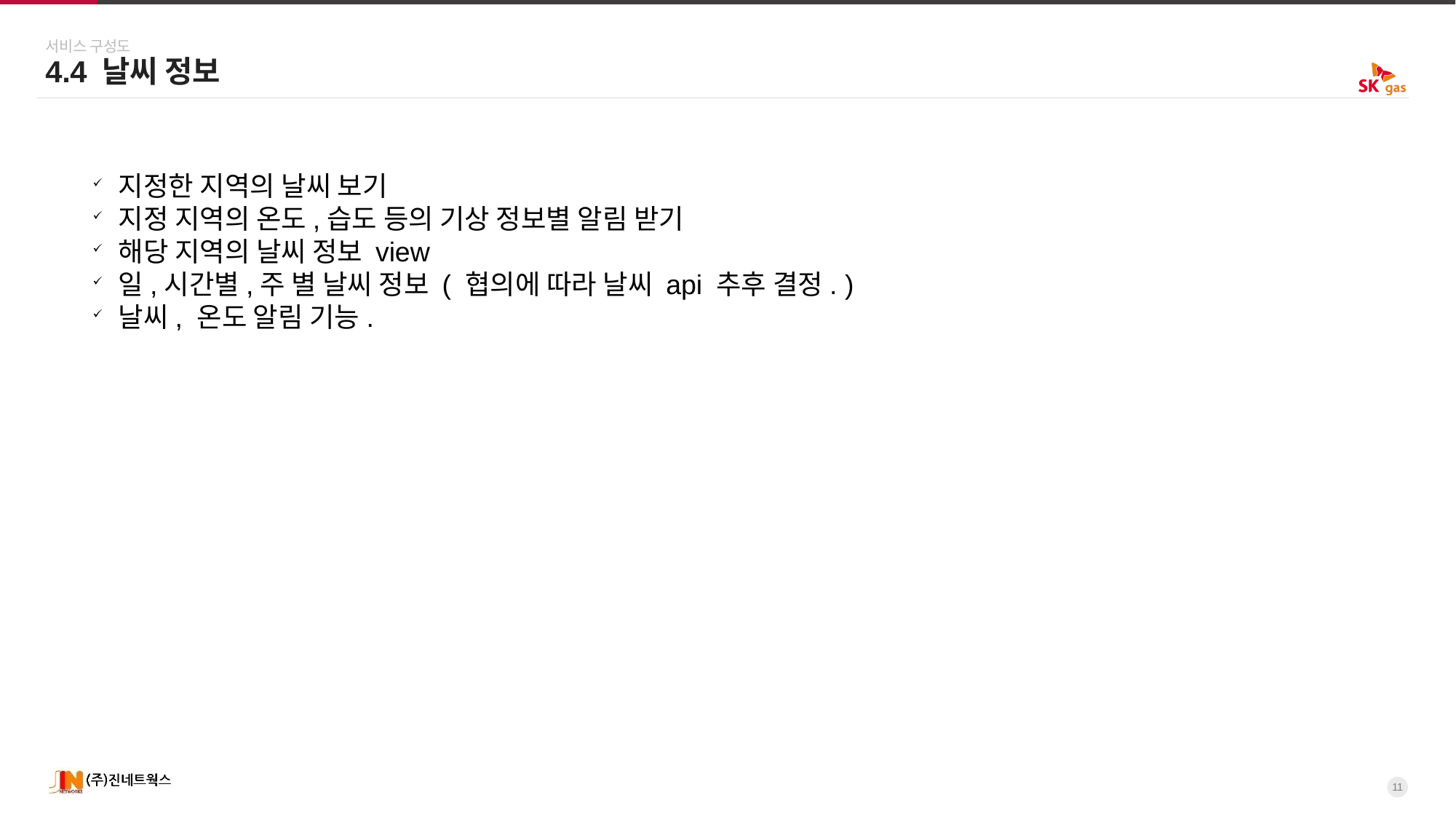

서비스 구성도
4.4 날씨 정보
지정한 지역의 날씨 보기
지정 지역의 온도,습도 등의 기상 정보별 알림 받기
해당 지역의 날씨 정보 view
일,시간별,주 별 날씨 정보 ( 협의에 따라 날씨 api 추후 결정. )
날씨, 온도 알림 기능.